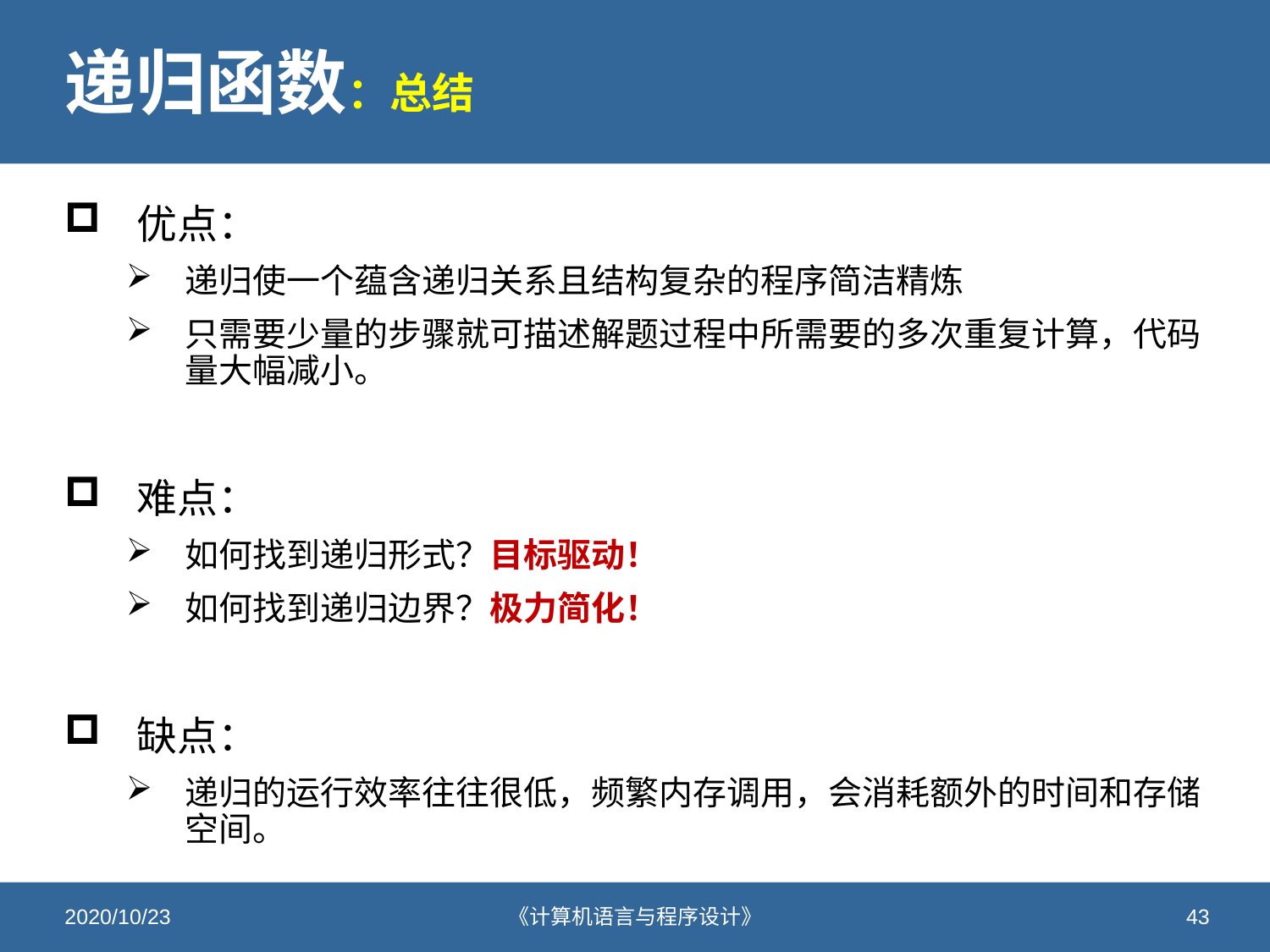

# 递归函数：总结
优点：
递归使一个蕴含递归关系且结构复杂的程序简洁精炼
只需要少量的步骤就可描述解题过程中所需要的多次重复计算，代码量大幅减小。

难点：
如何找到递归形式？目标驱动！
如何找到递归边界？极力简化！

缺点：
递归的运行效率往往很低，频繁内存调用，会消耗额外的时间和存储空间。
2020/10/23
《计算机语言与程序设计》
43